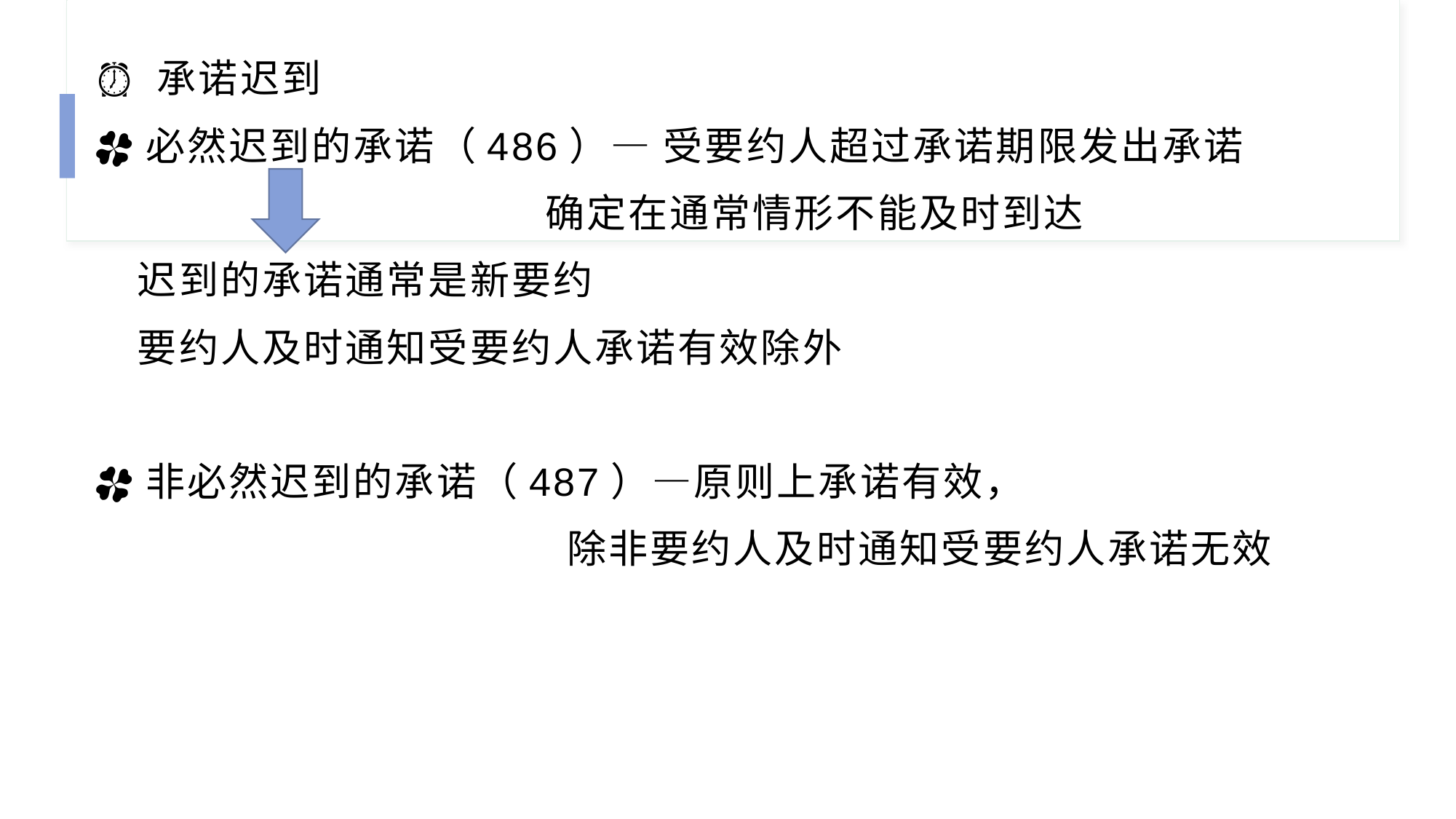

⏰ 承诺迟到
🍀必然迟到的承诺（486）— 受要约人超过承诺期限发出承诺
                                        确定在通常情形不能及时到达
   迟到的承诺通常是新要约
   要约人及时通知受要约人承诺有效除外

🍀非必然迟到的承诺（487）—原则上承诺有效，
                                          除非要约人及时通知受要约人承诺无效